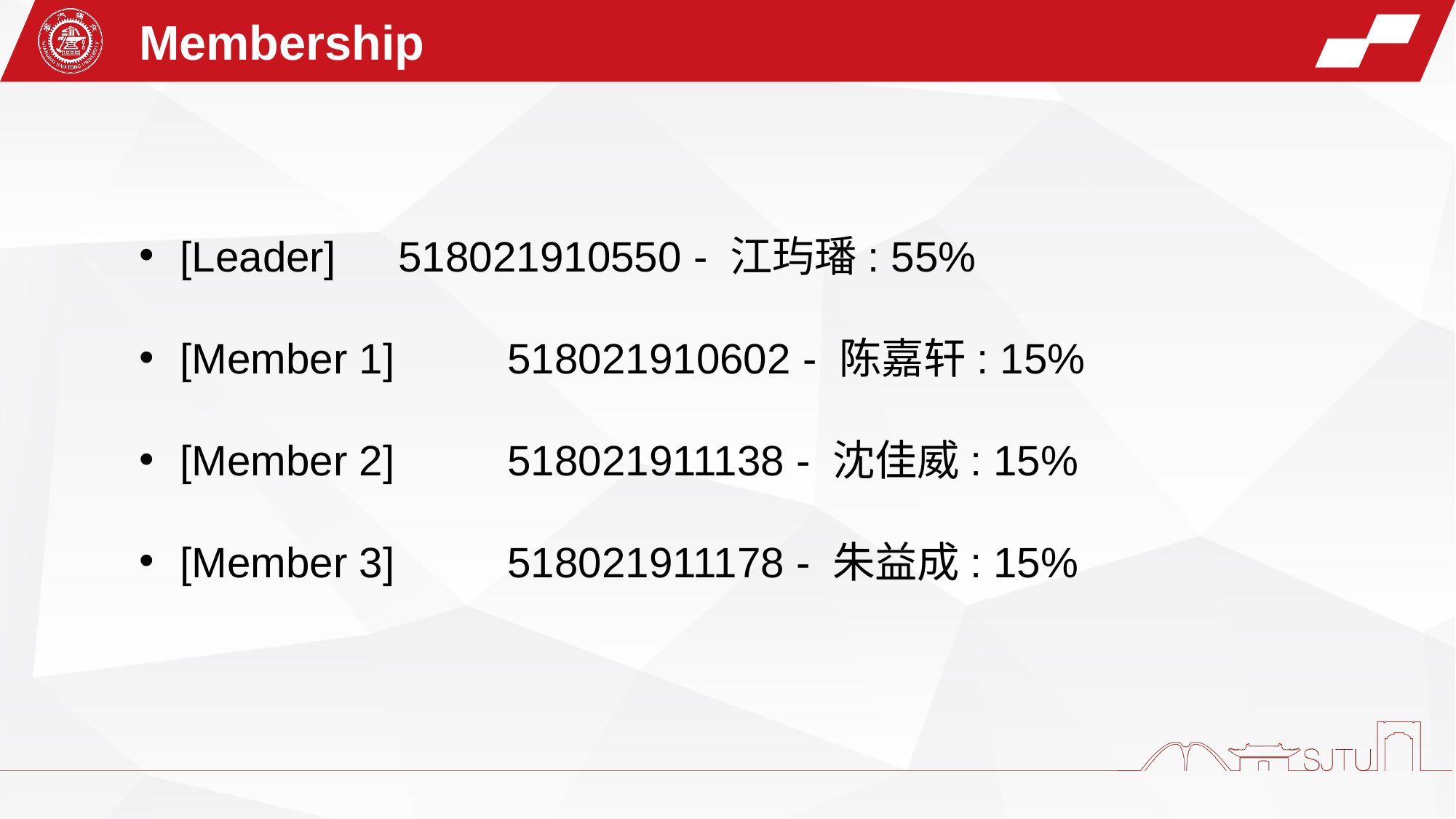

Membership
[Leader]   	518021910550 - 江玙璠: 55%

[Member 1] 	518021910602 - 陈嘉轩: 15%

[Member 2] 	518021911138 - 沈佳威: 15%

[Member 3] 	518021911178 - 朱益成: 15%